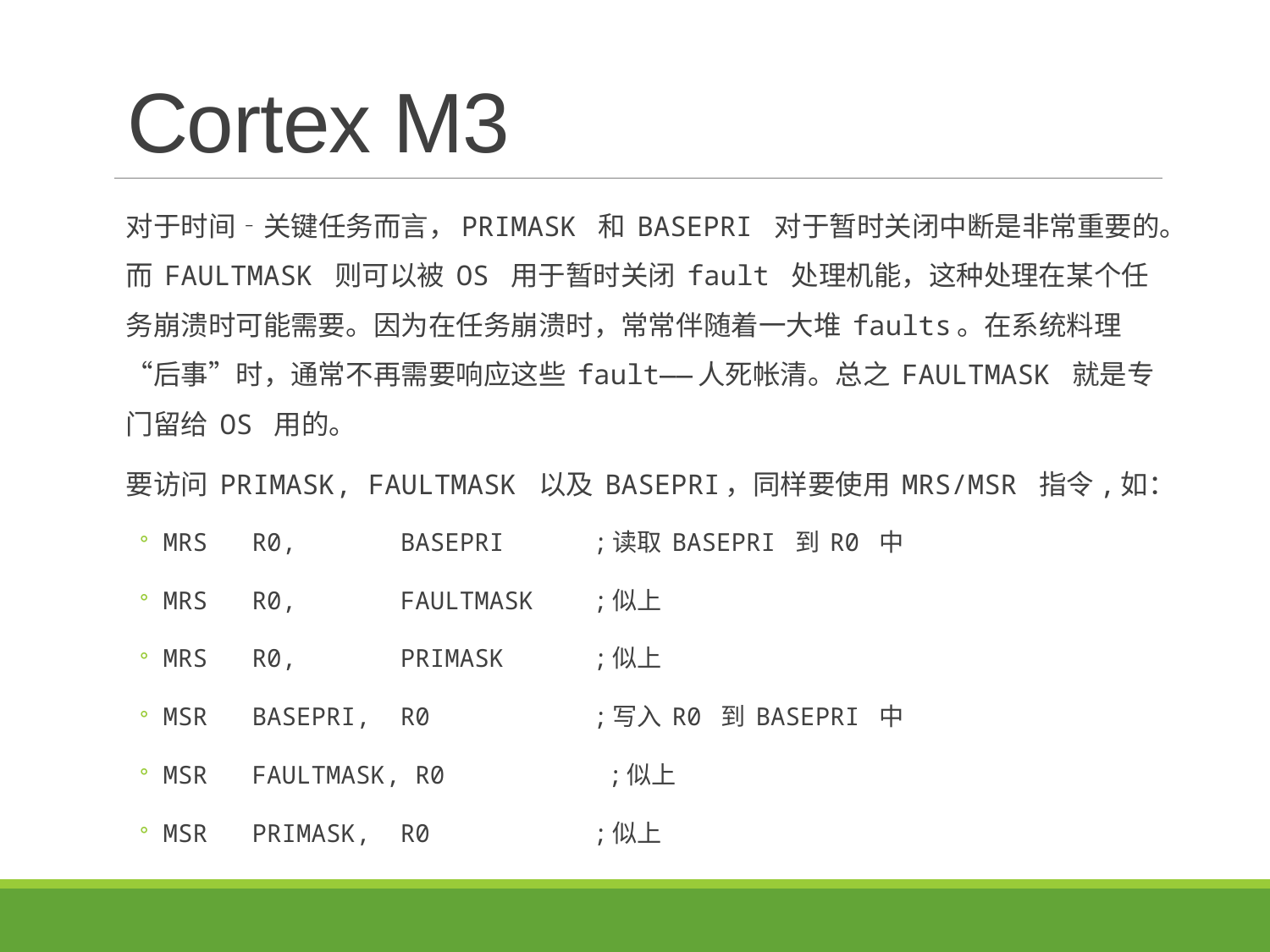

# Cortex M3
对于时间‐关键任务而言，PRIMASK 和 BASEPRI 对于暂时关闭中断是非常重要的。而 FAULTMASK 则可以被 OS 用于暂时关闭 fault 处理机能，这种处理在某个任务崩溃时可能需要。因为在任务崩溃时，常常伴随着一大堆 faults。在系统料理“后事”时，通常不再需要响应这些 fault——人死帐清。总之 FAULTMASK 就是专门留给 OS 用的。
要访问 PRIMASK, FAULTMASK 以及 BASEPRI，同样要使用 MRS/MSR 指令,如：
MRS   R0,       BASEPRI      ;读取 BASEPRI 到 R0 中
MRS   R0,       FAULTMASK    ;似上
MRS   R0,       PRIMASK      ;似上
MSR   BASEPRI,  R0           ;写入 R0 到 BASEPRI 中
MSR   FAULTMASK, R0           ;似上
MSR   PRIMASK,  R0           ;似上